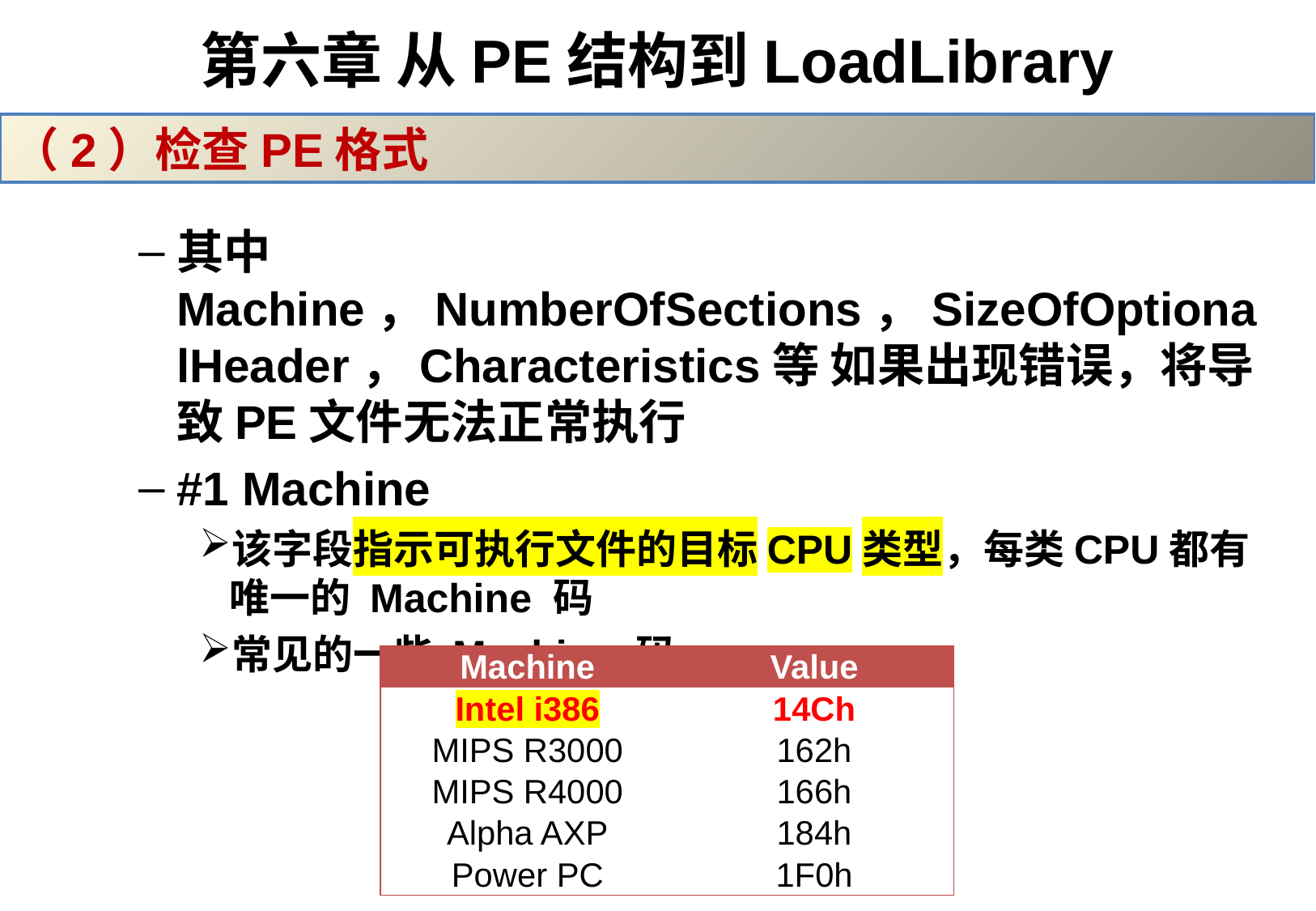

# 第六章 从PE结构到LoadLibrary
（2）检查PE格式
其中Machine，NumberOfSections，SizeOfOptionalHeader，Characteristics等 如果出现错误，将导致PE文件无法正常执行
#1 Machine
该字段指示可执行文件的目标CPU类型，每类CPU都有唯一的 Machine 码
常见的一些 Machine 码

| Machine | Value |
| --- | --- |
| Intel i386 | 14Ch |
| MIPS R3000 | 162h |
| MIPS R4000 | 166h |
| Alpha AXP | 184h |
| Power PC | 1F0h |